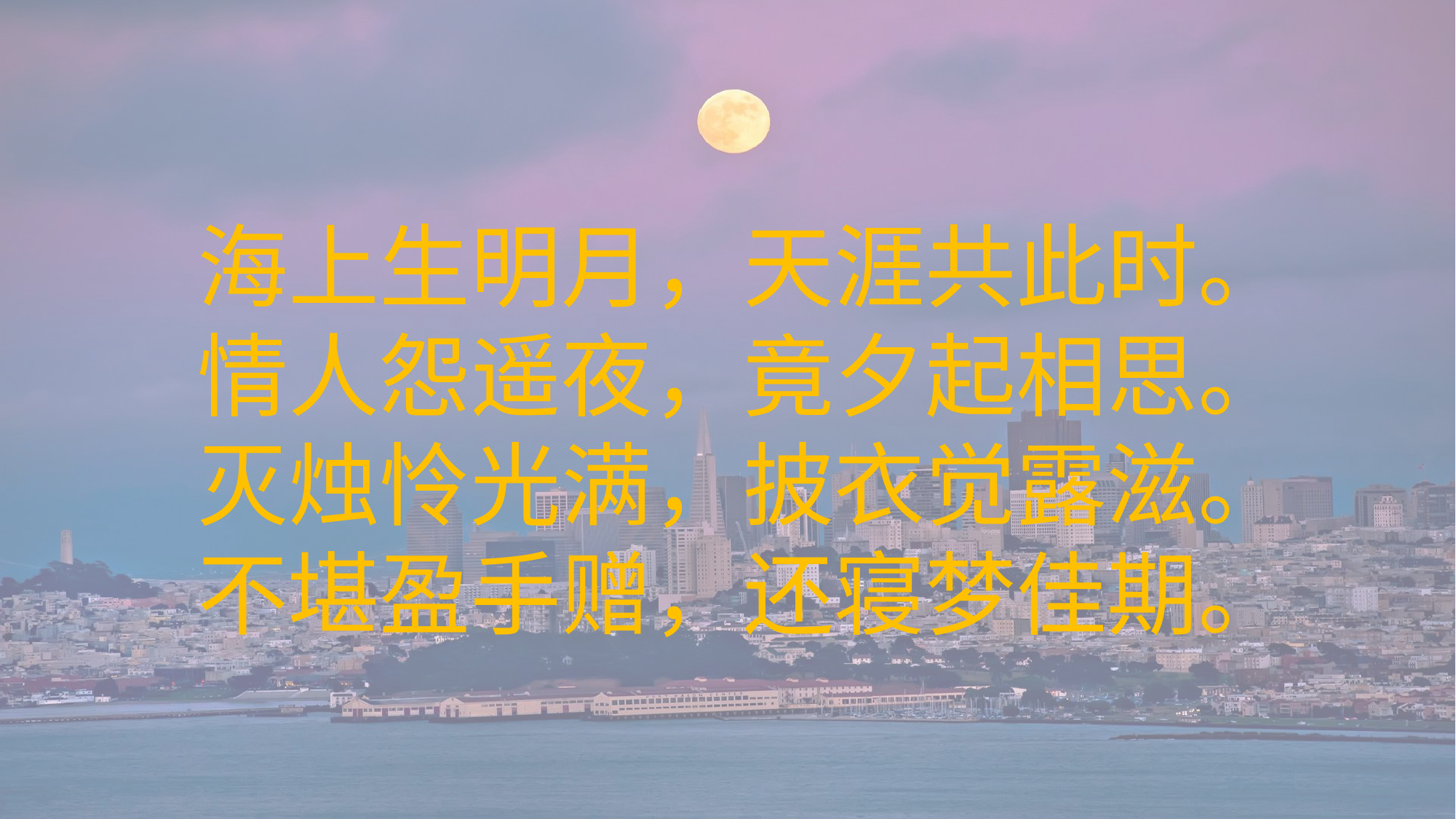

海上生明月，天涯共此时。
情人怨遥夜，竟夕起相思。
灭烛怜光满，披衣觉露滋。
不堪盈手赠，还寝梦佳期。